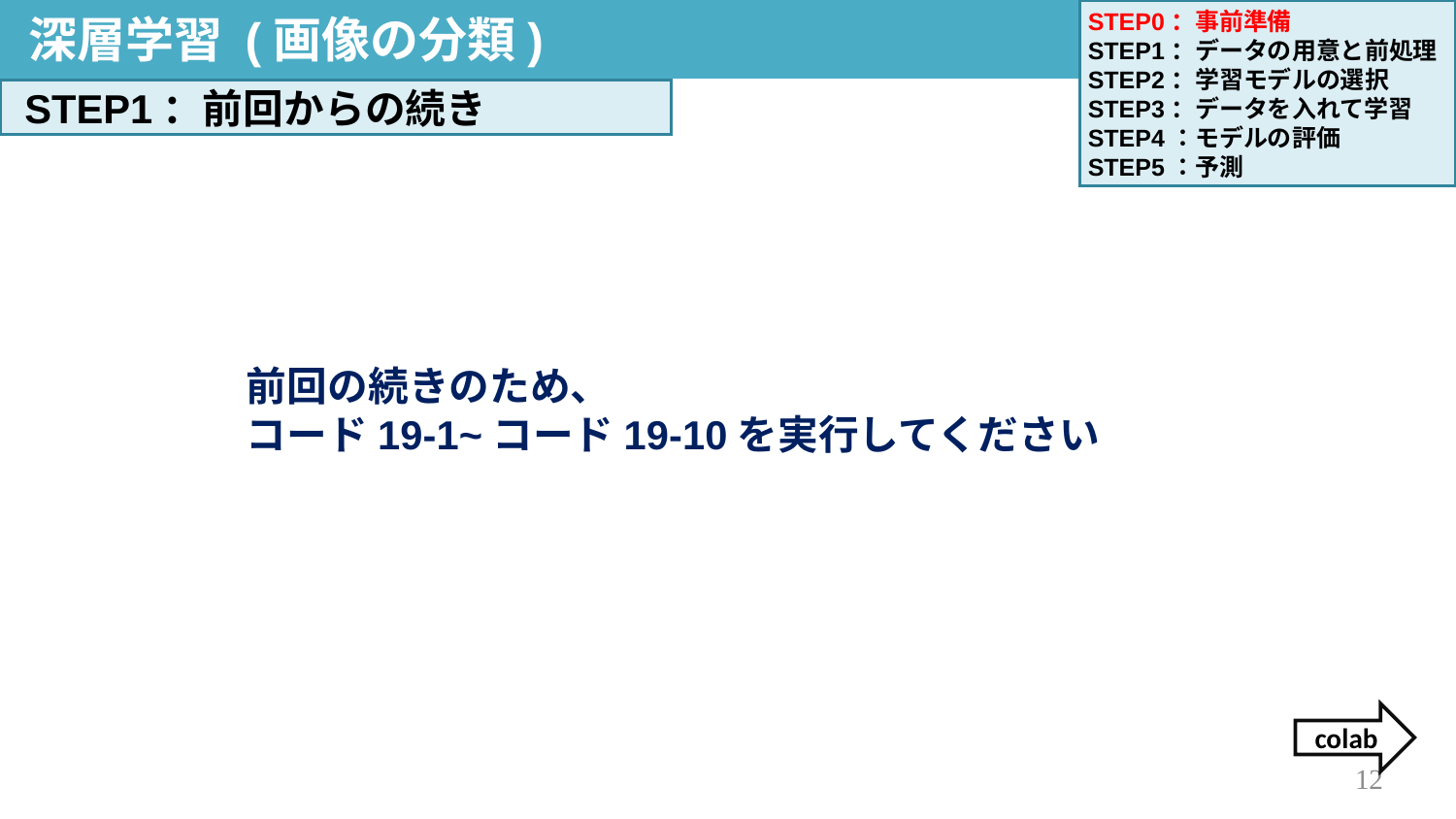

深層学習 (画像の分類)
STEP0：事前準備
STEP1：データの用意と前処理
STEP2：学習モデルの選択
STEP3：データを入れて学習
STEP4：モデルの評価
STEP5：予測
決定木分析
STEP1：前回からの続き
前回の続きのため、
コード19-1~コード19-10を実行してください
colab
12